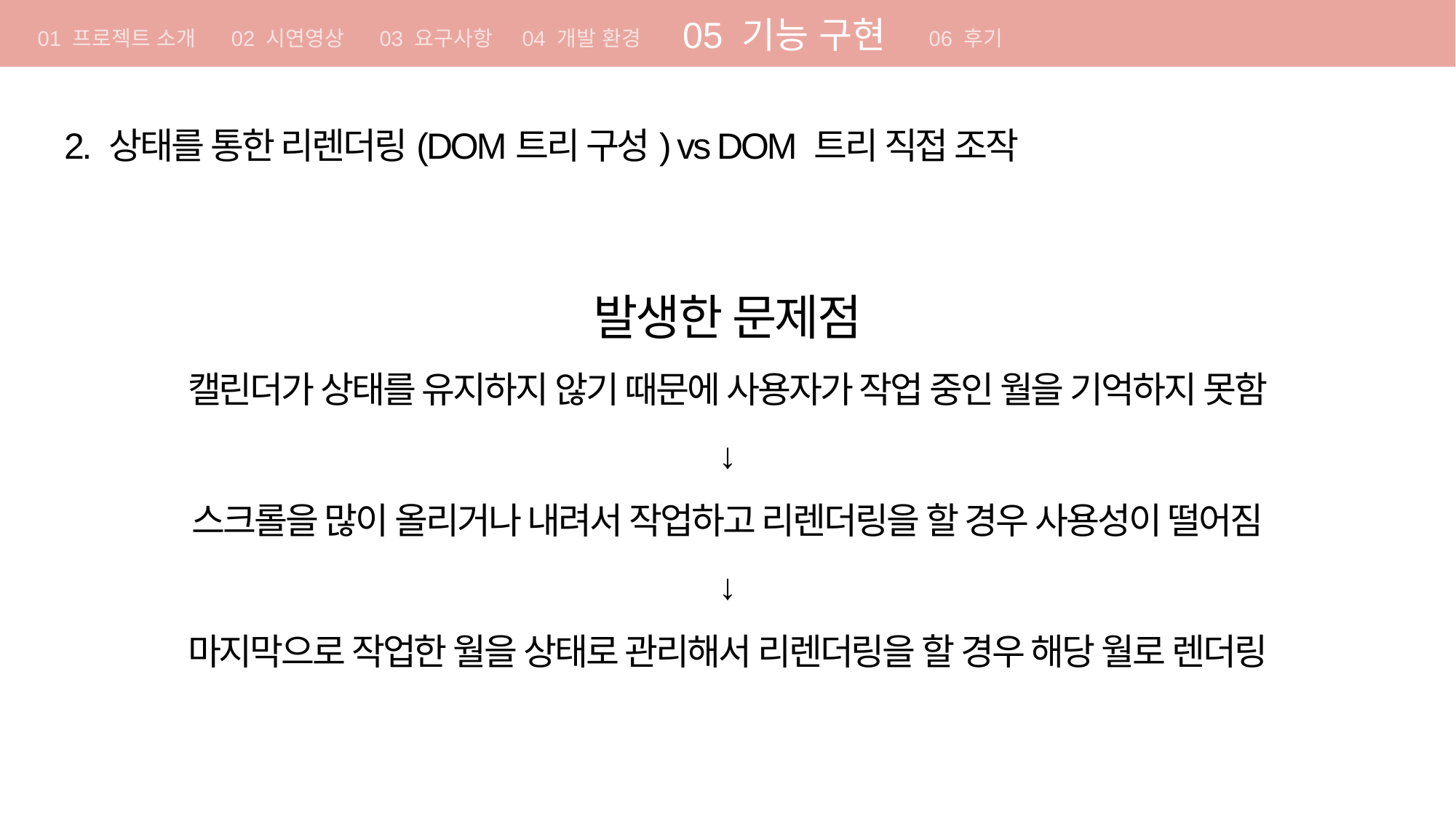

01 기획의도
01 기획의도
05 기능 구현
개발 방법론       컨벤션 원칙       요구사항       구현 방법       일정
01 프로젝트 소개     02 시연영상     03 요구사항    04 개발 환경
06 후기
04 요구사항
구현 방법     일정
기획 의도     개발 방법론      컨벤션 원칙
2. 상태를 통한 리렌더링(DOM트리 구성) vs DOM 트리 직접 조작

발생한 문제점
캘린더가 상태를 유지하지 않기 때문에 사용자가 작업 중인 월을 기억하지 못함
↓
스크롤을 많이 올리거나 내려서 작업하고 리렌더링을 할 경우 사용성이 떨어짐
↓
마지막으로 작업한 월을 상태로 관리해서 리렌더링을 할 경우 해당 월로 렌더링